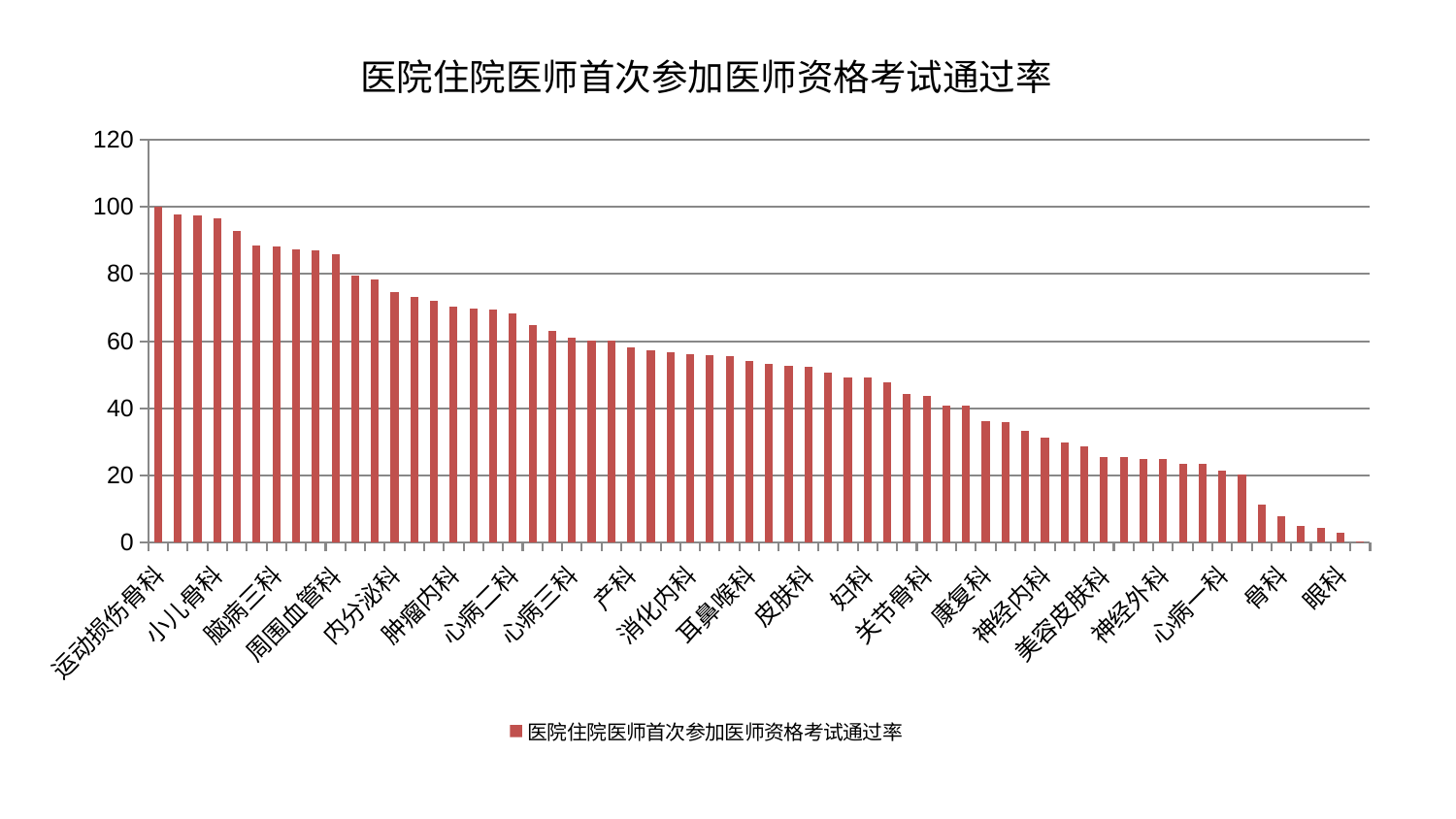

### Chart: 医院住院医师首次参加医师资格考试通过率

| Category | 医院住院医师首次参加医师资格考试通过率 |
|---|---|
| 运动损伤骨科 | 100.0 |
| 老年医学科 | 97.80994665779615 |
| 心病四科 | 97.55844880936533 |
| 小儿骨科 | 96.52967003315601 |
| 血液科 | 92.67733503591369 |
| 针灸科 | 88.61965063046135 |
| 脑病三科 | 88.05686869975709 |
| 心血管内科 | 87.34488551270277 |
| 重症医学科 | 87.11895983420013 |
| 周围血管科 | 85.76433382500383 |
| 妇科妇二科合并 | 79.46278252471234 |
| 治未病中心 | 78.2913833316214 |
| 内分泌科 | 74.58762532713648 |
| 呼吸内科 | 73.2429827418324 |
| 肝病科 | 72.03278234912351 |
| 肿瘤内科 | 70.38761243491386 |
| 推拿科 | 69.57396548838437 |
| 东区重症医学科 | 69.46349171293538 |
| 心病二科 | 68.27502538310753 |
| 显微骨科 | 64.67529678357504 |
| 东区肾病科 | 62.94888907394856 |
| 心病三科 | 60.970683114466155 |
| 综合内科 | 60.21090821378961 |
| 肾脏内科 | 60.02045983893534 |
| 产科 | 58.096573438797435 |
| 脾胃病科 | 57.360650514274525 |
| 脑病二科 | 56.7936107790844 |
| 消化内科 | 56.074441740881014 |
| 风湿病科 | 55.79668544130392 |
| 胸外科 | 55.67071775253643 |
| 耳鼻喉科 | 54.170500455048746 |
| 肾病科 | 53.30188713894358 |
| 脾胃科消化科合并 | 52.51893545985726 |
| 皮肤科 | 52.297256556972876 |
| 创伤骨科 | 50.525290911115036 |
| 肝胆外科 | 49.20899529770245 |
| 妇科 | 49.06270846978652 |
| 小儿推拿科 | 47.84578328429551 |
| 中医经典科 | 44.32021932334165 |
| 关节骨科 | 43.56792053413503 |
| 泌尿外科 | 40.683895787382895 |
| 中医外治中心 | 40.66036559641837 |
| 康复科 | 36.03784648879442 |
| 身心医学科 | 35.99797573448266 |
| 肛肠科 | 33.37804269108777 |
| 神经内科 | 31.29851701806464 |
| 普通外科 | 29.716598484448845 |
| 脊柱骨科 | 28.60127289858013 |
| 美容皮肤科 | 25.61640870955963 |
| 医院 | 25.576060754507562 |
| 儿科 | 25.057386158724174 |
| 神经外科 | 24.861948421469812 |
| 妇二科 | 23.48128304512824 |
| 微创骨科 | 23.475276881545376 |
| 心病一科 | 21.574814370803406 |
| 口腔科 | 20.415533826016084 |
| 乳腺甲状腺外科 | 11.343032746925191 |
| 骨科 | 7.805426761616806 |
| 脑病一科 | 4.996057681260475 |
| 西区重症医学科 | 4.370286979150102 |
| 眼科 | 3.0632611678176436 |
| 男科 | 0.35892258345639855 |
303